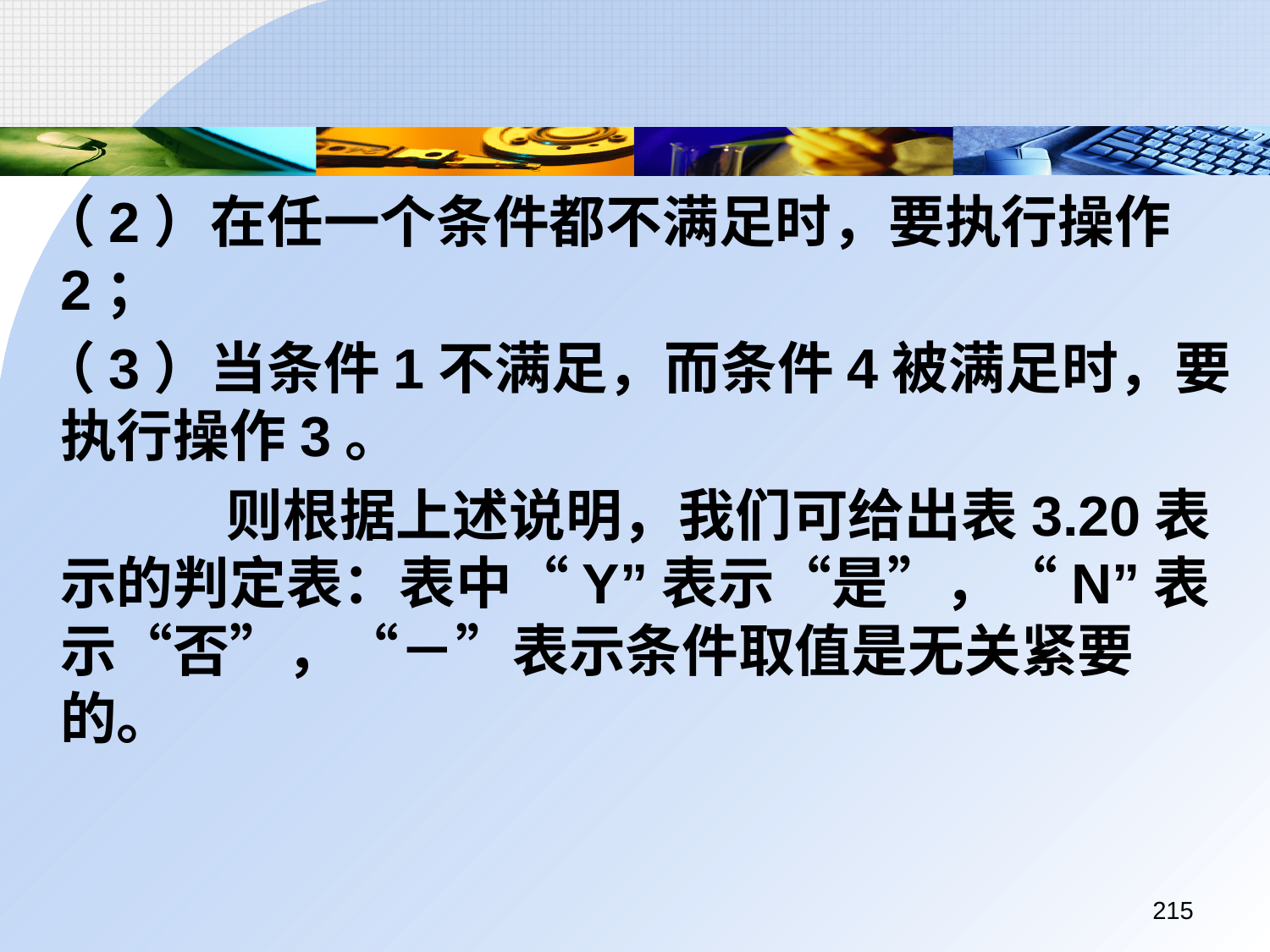

（2）在任一个条件都不满足时，要执行操作2；
 （3）当条件1不满足，而条件4被满足时，要执行操作3。
		  则根据上述说明，我们可给出表3.20表示的判定表：表中“Y”表示“是”，“N”表示“否”，“－”表示条件取值是无关紧要的。

215